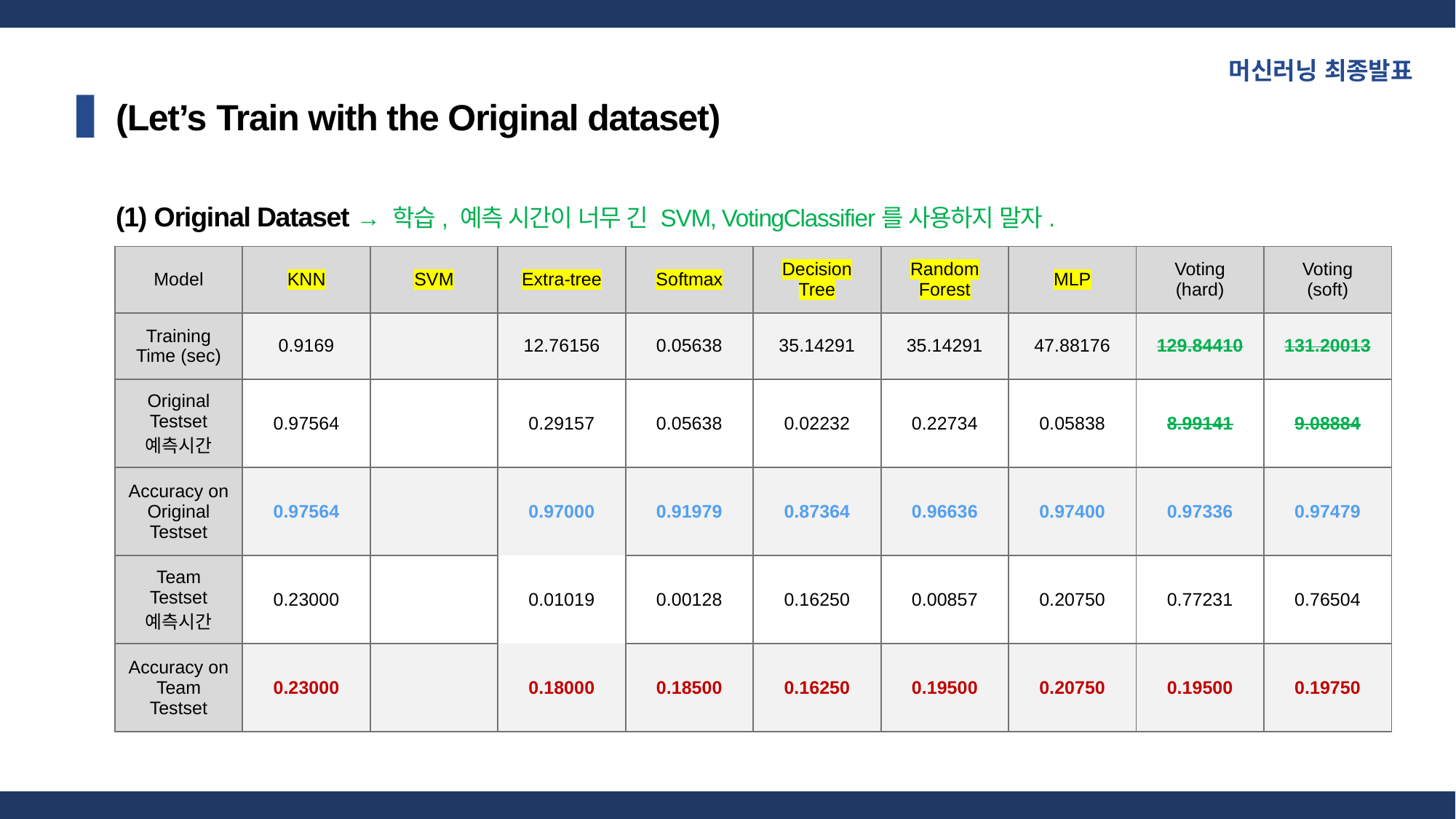

머신러닝 최종발표
(Let’s Train with the Original dataset)

(1) Original Dataset → 학습, 예측 시간이 너무 긴 SVM, VotingClassifier를 사용하지 말자.
| Model | KNN | SVM | Extra-tree | Softmax | Decision Tree | Random Forest | MLP | Voting (hard) | Voting (soft) |
| --- | --- | --- | --- | --- | --- | --- | --- | --- | --- |
| Training Time (sec) | 0.9169 |  | 12.76156 | 0.05638 | 35.14291 | 35.14291 | 47.88176 | 129.84410 | 131.20013 |
| Original Testset 예측시간 | 0.97564 |  | 0.29157 | 0.05638 | 0.02232 | 0.22734 | 0.05838 | 8.99141 | 9.08884 |
| Accuracy on Original Testset | 0.97564 |  | 0.97000 | 0.91979 | 0.87364 | 0.96636 | 0.97400 | 0.97336 | 0.97479 |
| Team Testset 예측시간 | 0.23000 |  | 0.01019 | 0.00128 | 0.16250 | 0.00857 | 0.20750 | 0.77231 | 0.76504 |
| Accuracy on Team Testset | 0.23000 |  | 0.18000 | 0.18500 | 0.16250 | 0.19500 | 0.20750 | 0.19500 | 0.19750 |